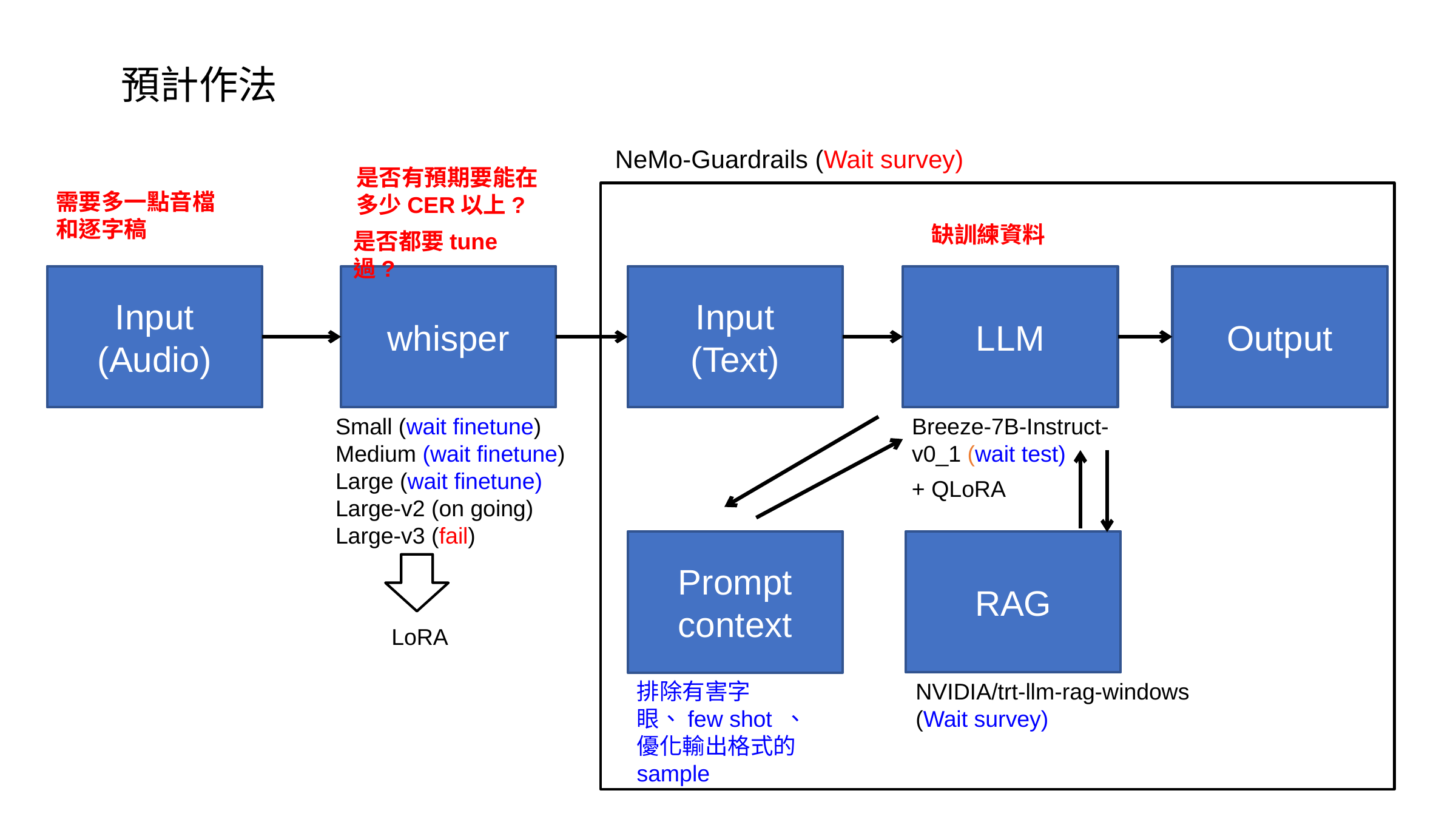

預計作法
NeMo-Guardrails (Wait survey)

是否有預期要能在多少CER以上?
需要多一點音檔和逐字稿

缺訓練資料
是否都要tune過?
Input
(Audio)
whisper

LoRA
Input
(Text)
LLM
Output
Small (wait finetune) Medium (wait finetune) Large (wait finetune)
Large-v2 (on going)
Large-v3 (fail)
Breeze-7B-Instruct-v0_1 (wait test)
+ QLoRA
RAG
Prompt context
排除有害字眼、few shot 、優化輸出格式的sample
NVIDIA/trt-llm-rag-windows
(Wait survey)